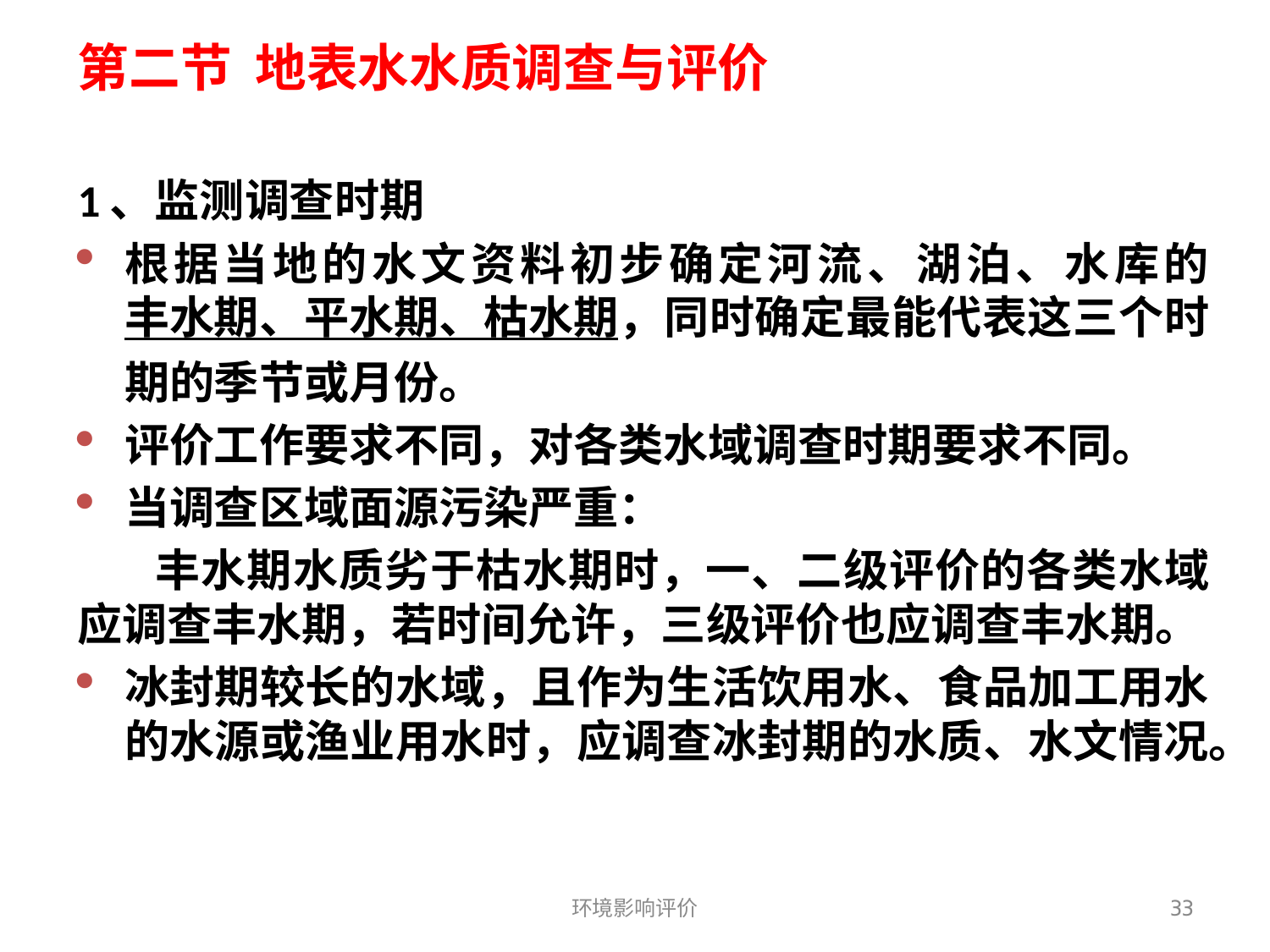

第二节  地表水水质调查与评价

1、监测调查时期
根据当地的水文资料初步确定河流、湖泊、水库的丰水期、平水期、枯水期，同时确定最能代表这三个时期的季节或月份。
评价工作要求不同，对各类水域调查时期要求不同。
当调查区域面源污染严重：
      丰水期水质劣于枯水期时，一、二级评价的各类水域应调查丰水期，若时间允许，三级评价也应调查丰水期。
冰封期较长的水域，且作为生活饮用水、食品加工用水的水源或渔业用水时，应调查冰封期的水质、水文情况。
环境影响评价
33